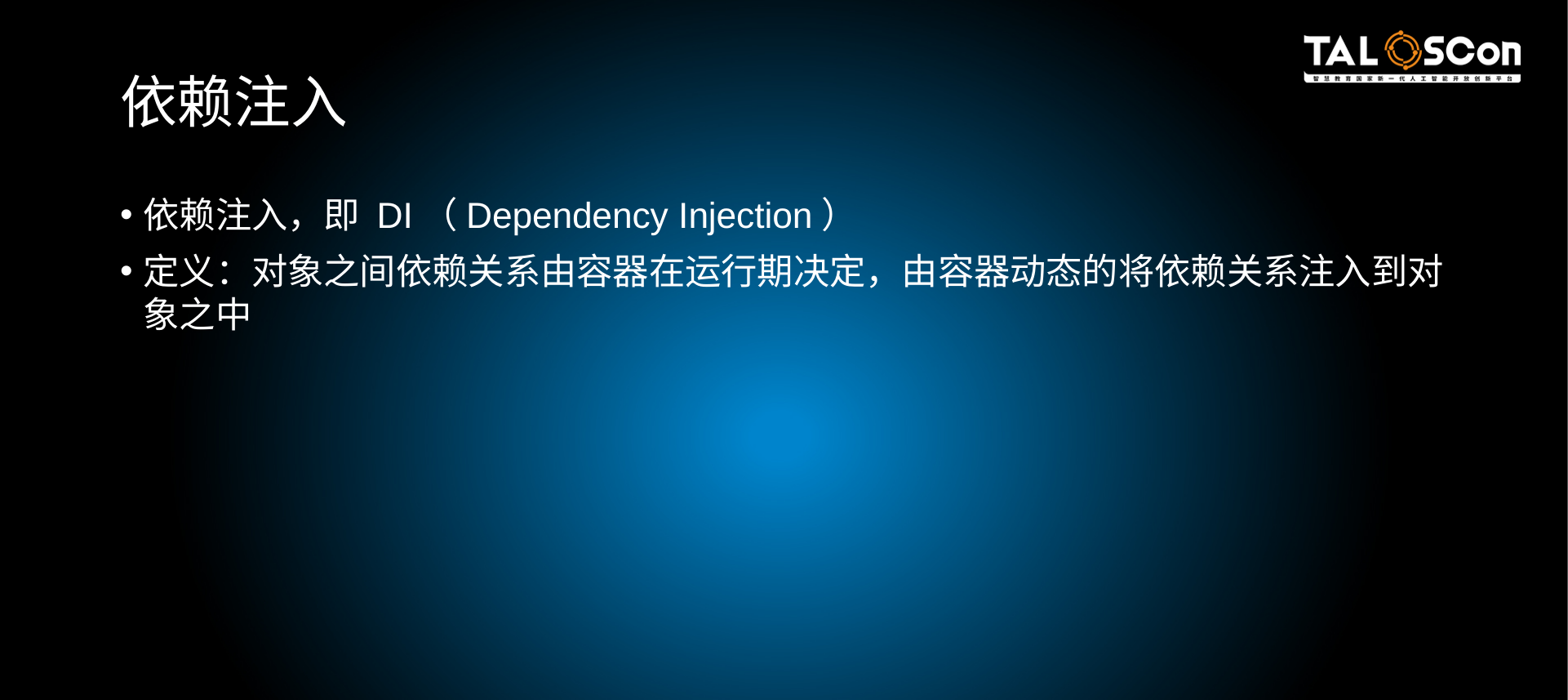

# 依赖注入
依赖注入，即 DI（Dependency Injection）
定义：对象之间依赖关系由容器在运行期决定，由容器动态的将依赖关系注入到对象之中